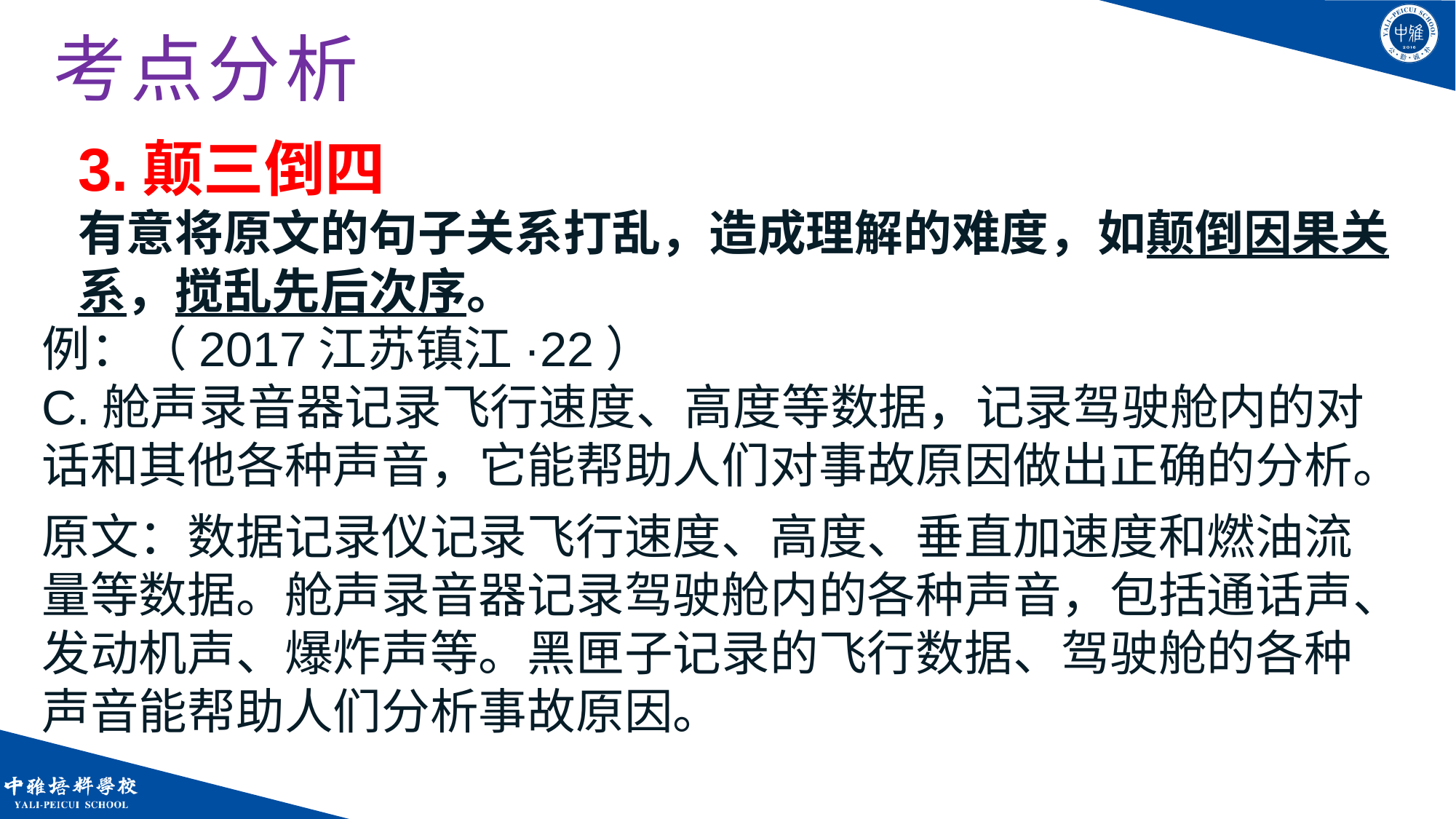

考点分析
3.颠三倒四
有意将原文的句子关系打乱，造成理解的难度，如颠倒因果关系，搅乱先后次序。

例：（2017江苏镇江·22）
C.舱声录音器记录飞行速度、高度等数据，记录驾驶舱内的对话和其他各种声音，它能帮助人们对事故原因做出正确的分析。

原文：数据记录仪记录飞行速度、高度、垂直加速度和燃油流量等数据。舱声录音器记录驾驶舱内的各种声音，包括通话声、发动机声、爆炸声等。黑匣子记录的飞行数据、驾驶舱的各种声音能帮助人们分析事故原因。